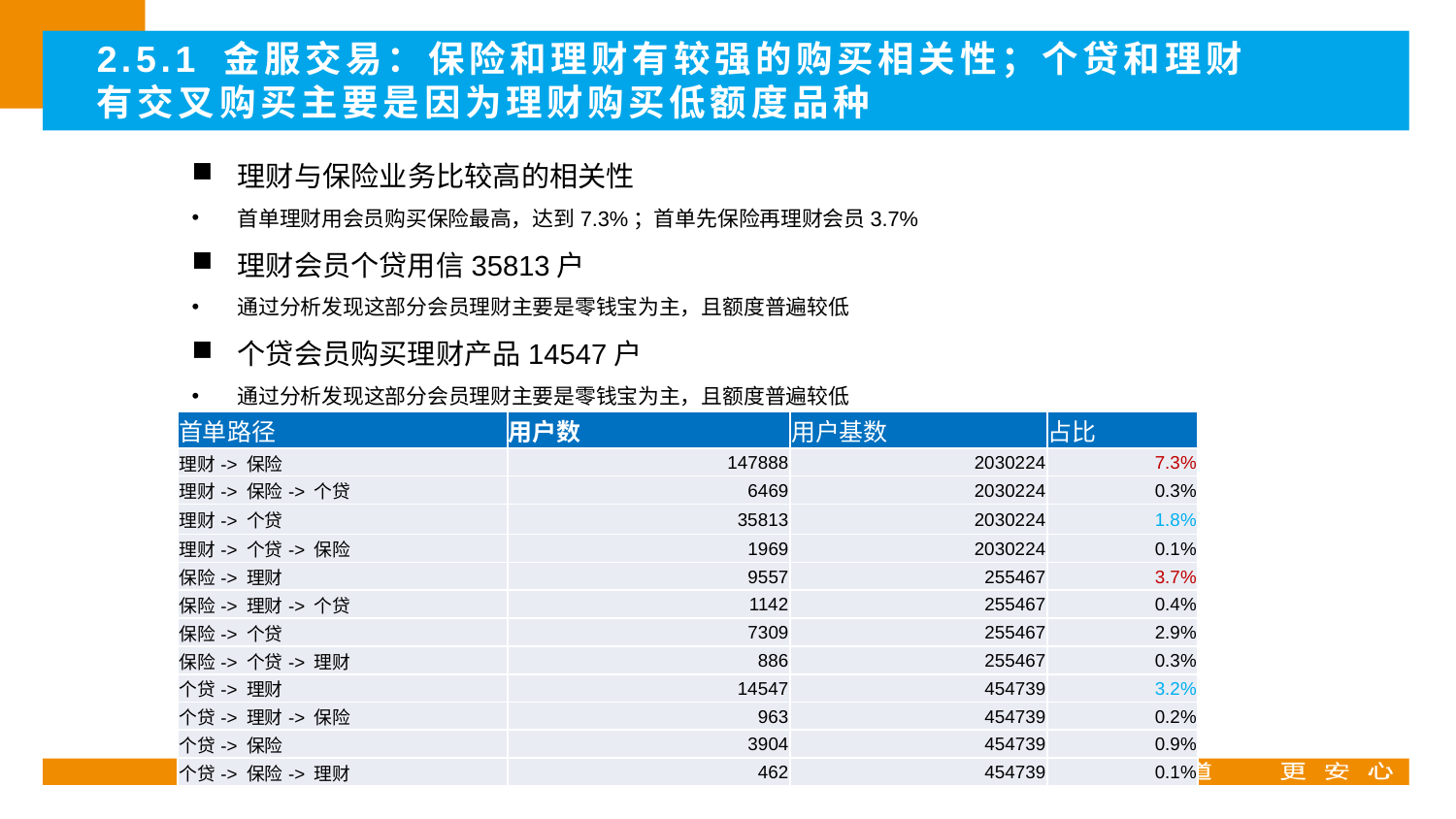

2.5.1 金服交易：保险和理财有较强的购买相关性；个贷和理财有交叉购买主要是因为理财购买低额度品种

理财与保险业务比较高的相关性
首单理财用会员购买保险最高，达到7.3%；首单先保险再理财会员3.7%
理财会员个贷用信35813户
通过分析发现这部分会员理财主要是零钱宝为主，且额度普遍较低
个贷会员购买理财产品14547户
通过分析发现这部分会员理财主要是零钱宝为主，且额度普遍较低

| 首单路径 | 用户数 | 用户基数 | 占比 |
| --- | --- | --- | --- |
| 理财-> 保险 | 147888 | 2030224 | 7.3% |
| 理财-> 保险-> 个贷 | 6469 | 2030224 | 0.3% |
| 理财-> 个贷 | 35813 | 2030224 | 1.8% |
| 理财-> 个贷-> 保险 | 1969 | 2030224 | 0.1% |
| 保险-> 理财 | 9557 | 255467 | 3.7% |
| 保险-> 理财-> 个贷 | 1142 | 255467 | 0.4% |
| 保险-> 个贷 | 7309 | 255467 | 2.9% |
| 保险-> 个贷-> 理财 | 886 | 255467 | 0.3% |
| 个贷-> 理财 | 14547 | 454739 | 3.2% |
| 个贷-> 理财-> 保险 | 963 | 454739 | 0.2% |
| 个贷-> 保险 | 3904 | 454739 | 0.9% |
| 个贷-> 保险-> 理财 | 462 | 454739 | 0.1% |